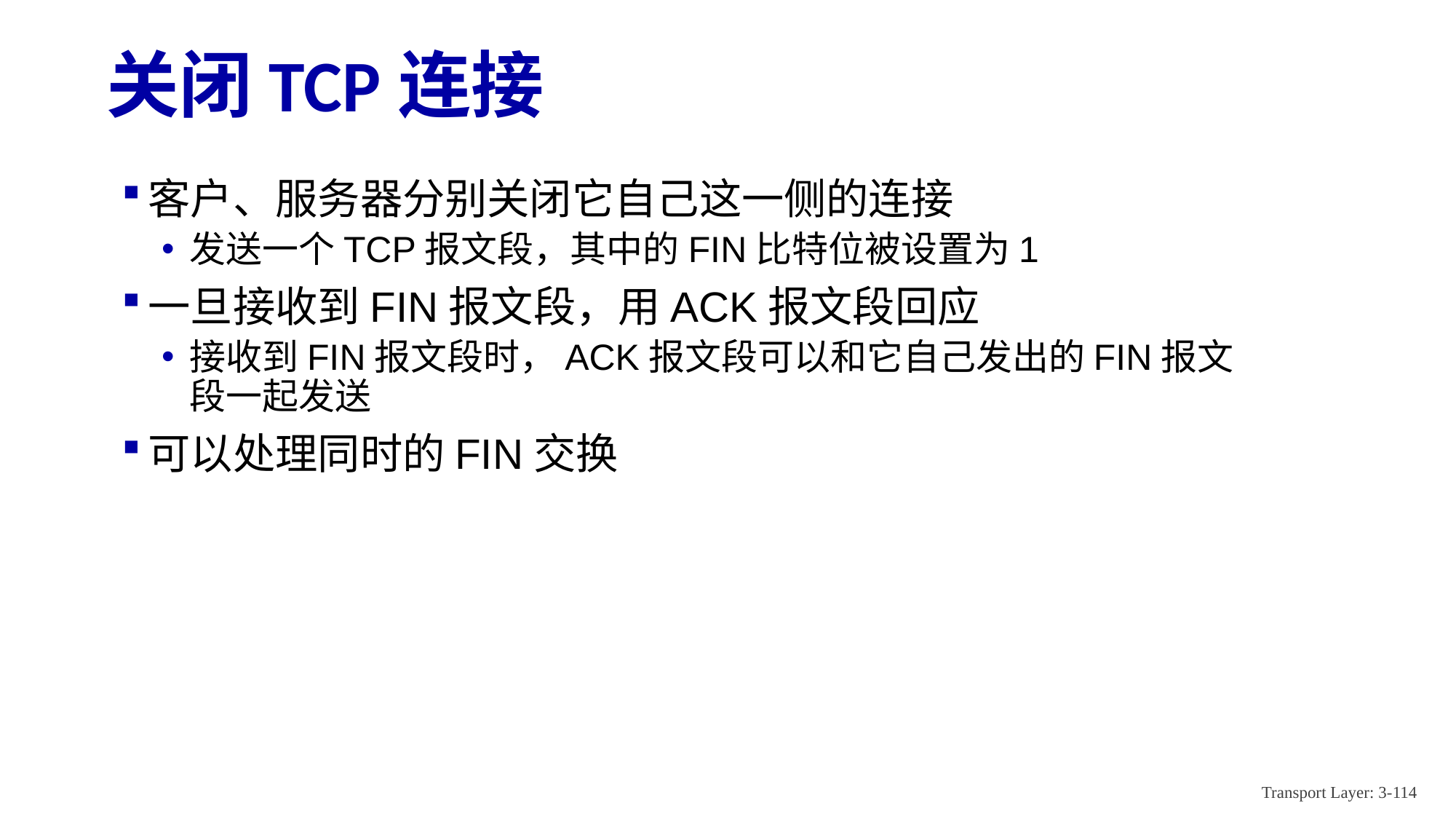

# 关闭TCP连接
客户、服务器分别关闭它自己这一侧的连接
发送一个TCP报文段，其中的FIN比特位被设置为1
一旦接收到FIN报文段，用ACK报文段回应
接收到FIN报文段时，ACK报文段可以和它自己发出的FIN报文段一起发送
可以处理同时的FIN交换
Transport Layer: 3-114